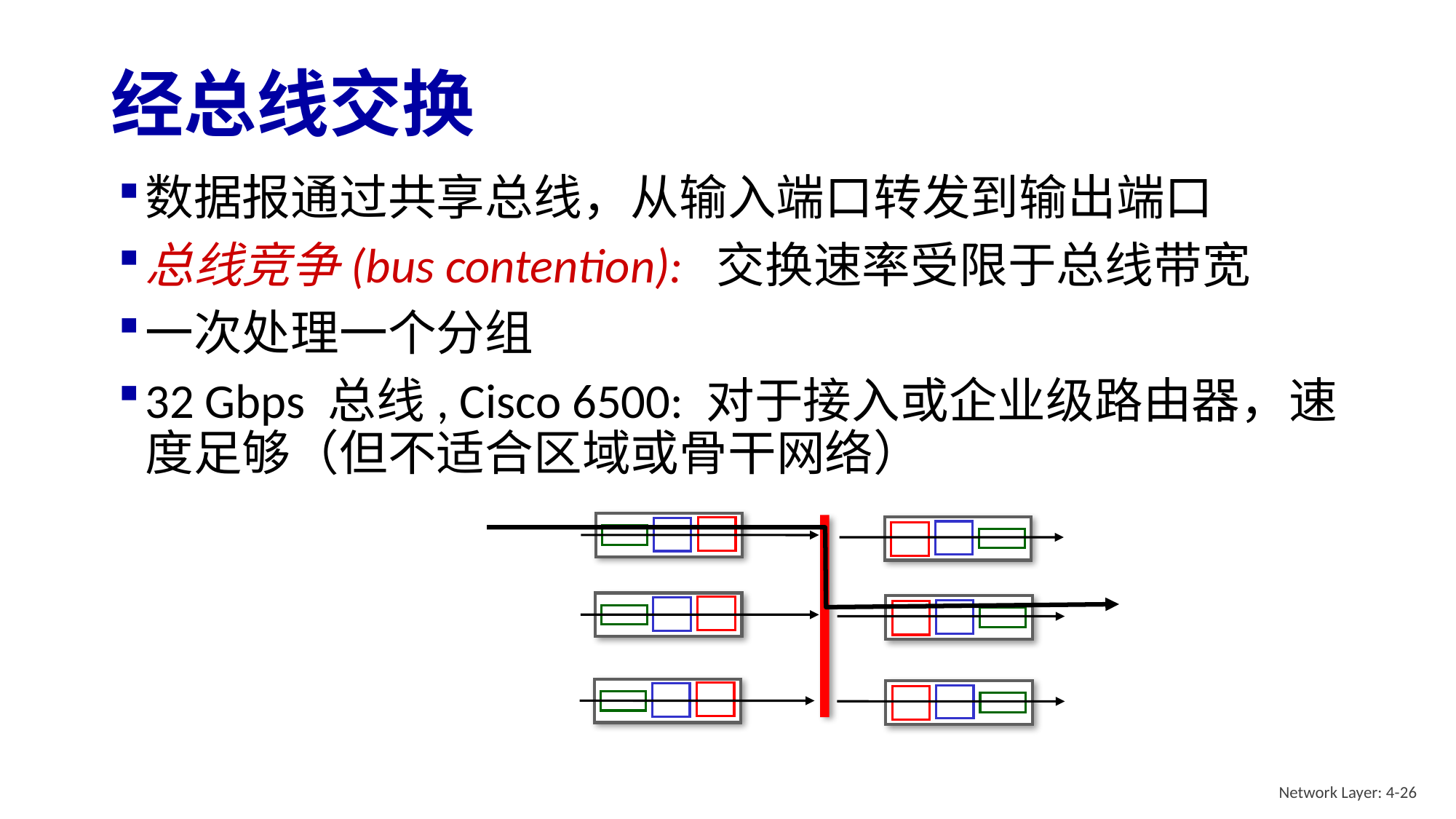

# 经总线交换
数据报通过共享总线，从输入端口转发到输出端口
总线竞争(bus contention):  交换速率受限于总线带宽
一次处理一个分组
32 Gbps 总线, Cisco 6500: 对于接入或企业级路由器，速度足够（但不适合区域或骨干网络）

Network Layer: 4-26